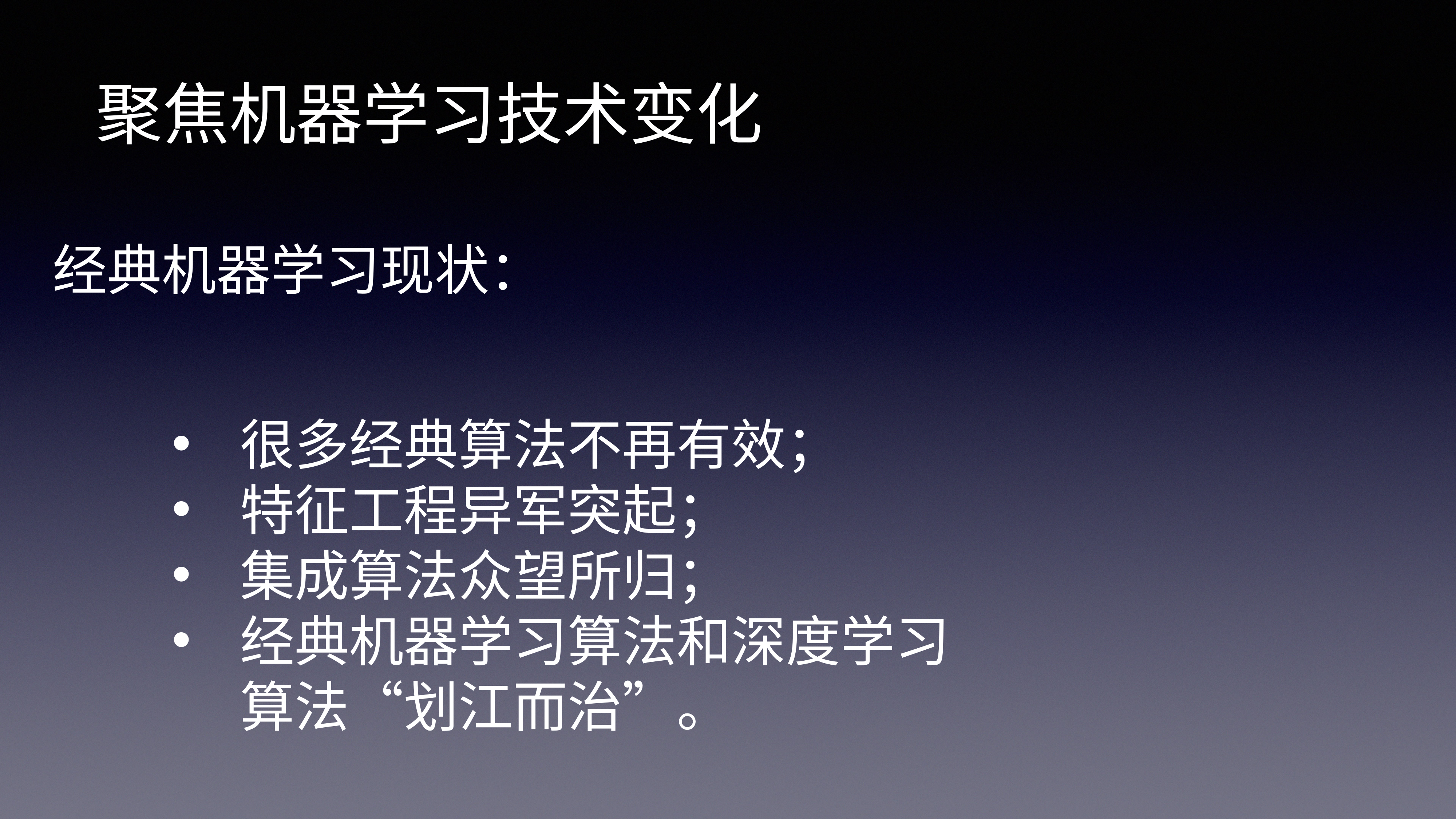

聚焦机器学习技术变化
经典机器学习现状：
很多经典算法不再有效；
特征工程异军突起；
集成算法众望所归；
经典机器学习算法和深度学习算法“划江而治”。